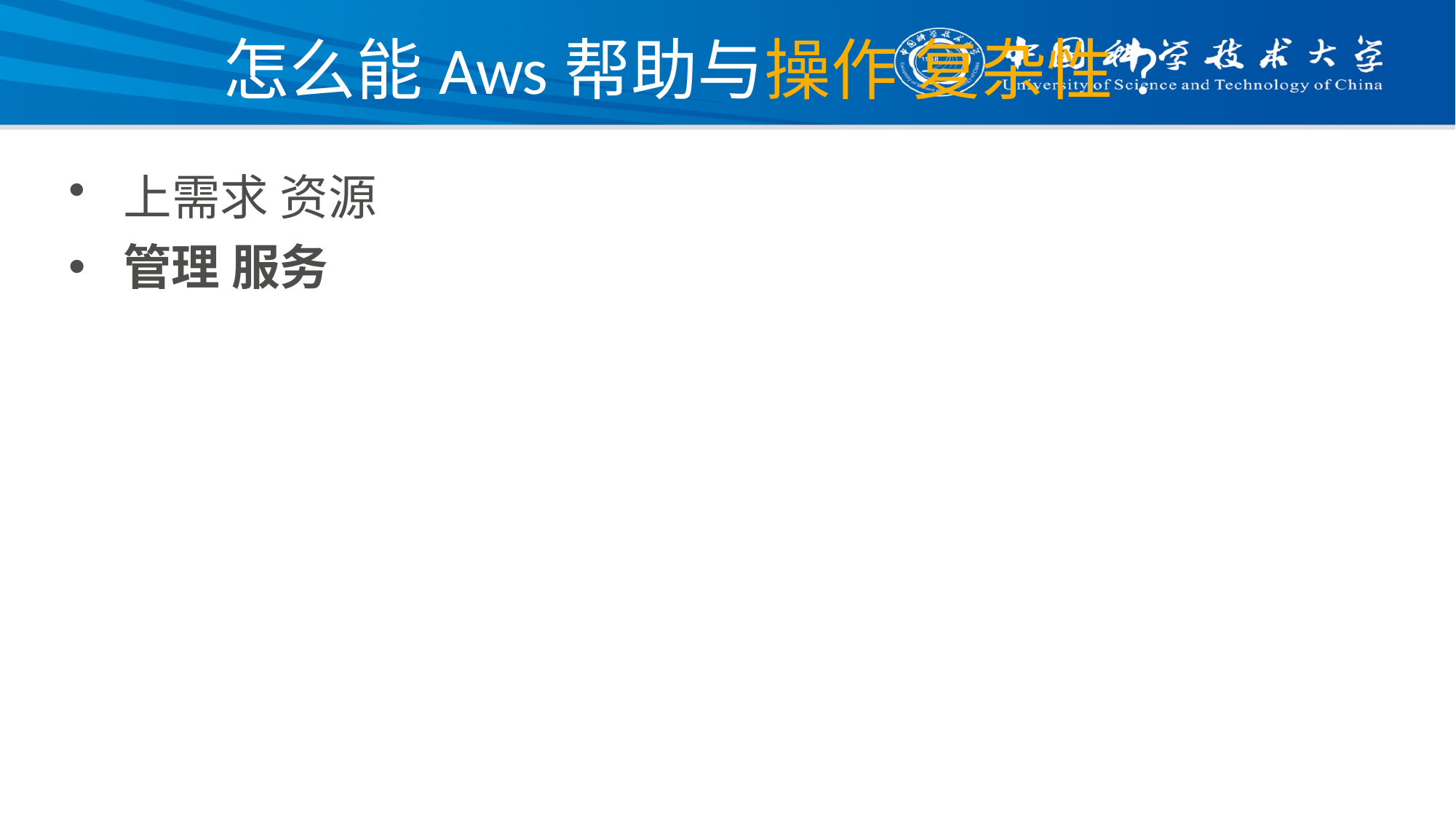

# 怎么能Aws帮助与操作 复杂性?
上需求 资源
管理 服务